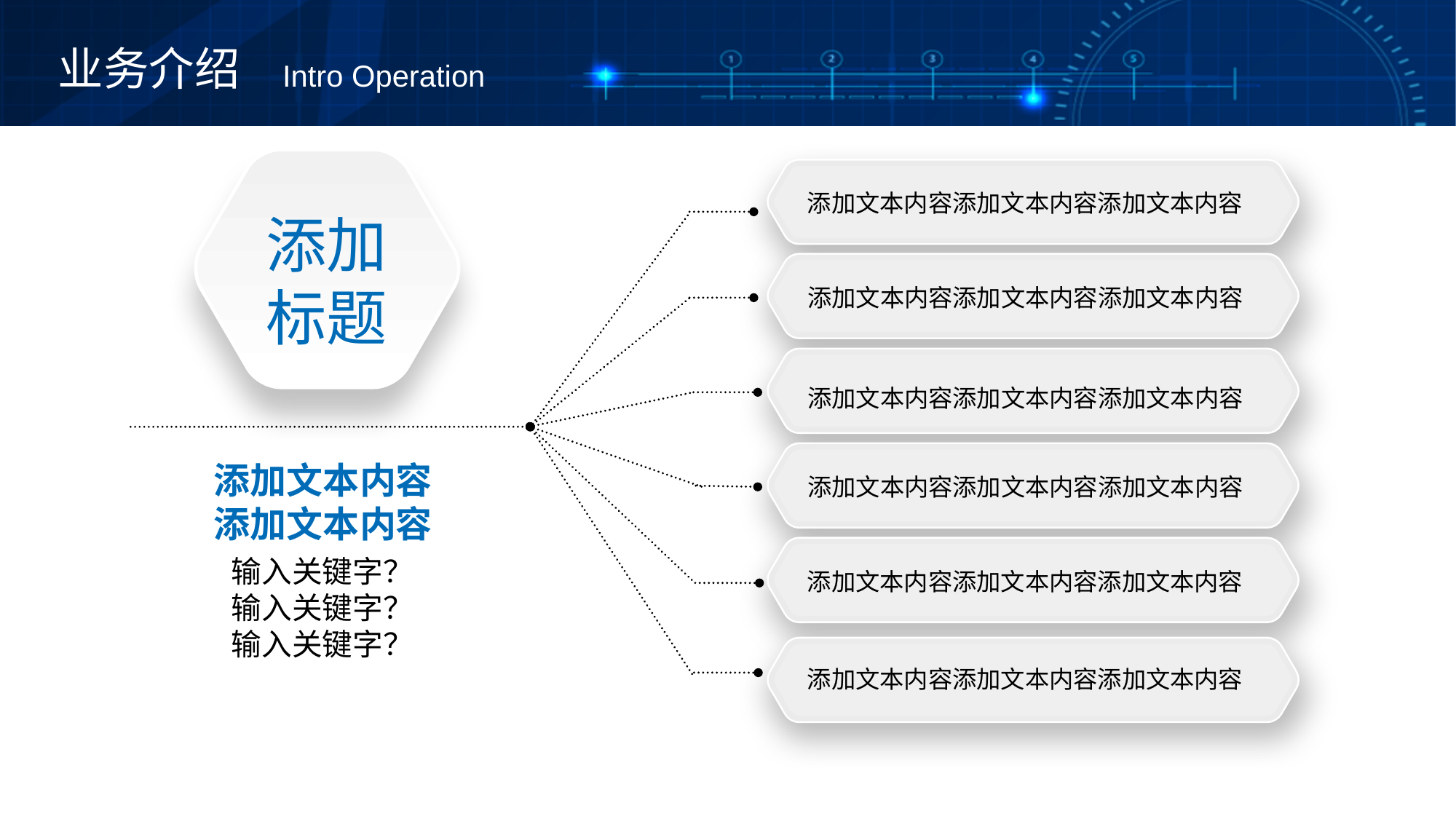

业务介绍
 Intro Operation

添加文本内容添加文本内容添加文本内容
添加
标题

添加文本内容添加文本内容添加文本内容

添加文本内容添加文本内容添加文本内容

添加文本内容
添加文本内容
添加文本内容添加文本内容添加文本内容

输入关键字？
输入关键字？
输入关键字？
添加文本内容添加文本内容添加文本内容

添加文本内容添加文本内容添加文本内容